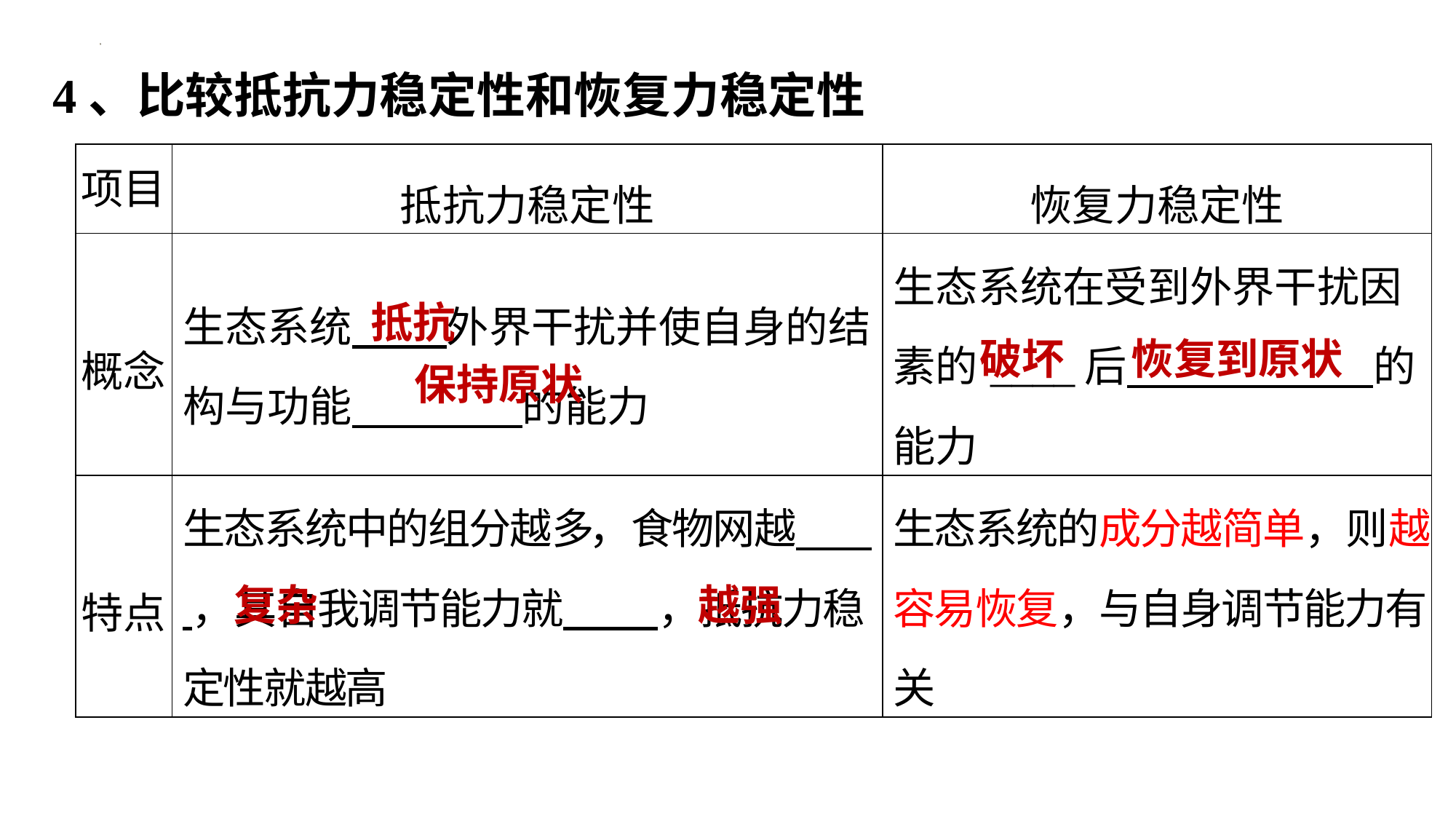

4、比较抵抗力稳定性和恢复力稳定性
| 项目 | 抵抗力稳定性 | 恢复力稳定性 |
| --- | --- | --- |
| 概念 | 生态系统 外界干扰并使自身的结构与功能 的能力 | 生态系统在受到外界干扰因素的\_\_\_\_后 的能力 |
| 特点 | 生态系统中的组分越多，食物网越 ，其自我调节能力就 ，抵抗力稳定性就越高 | 生态系统的成分越简单，则越容易恢复，与自身调节能力有关 |
抵抗
破坏
恢复到原状
保持原状
复杂
越强